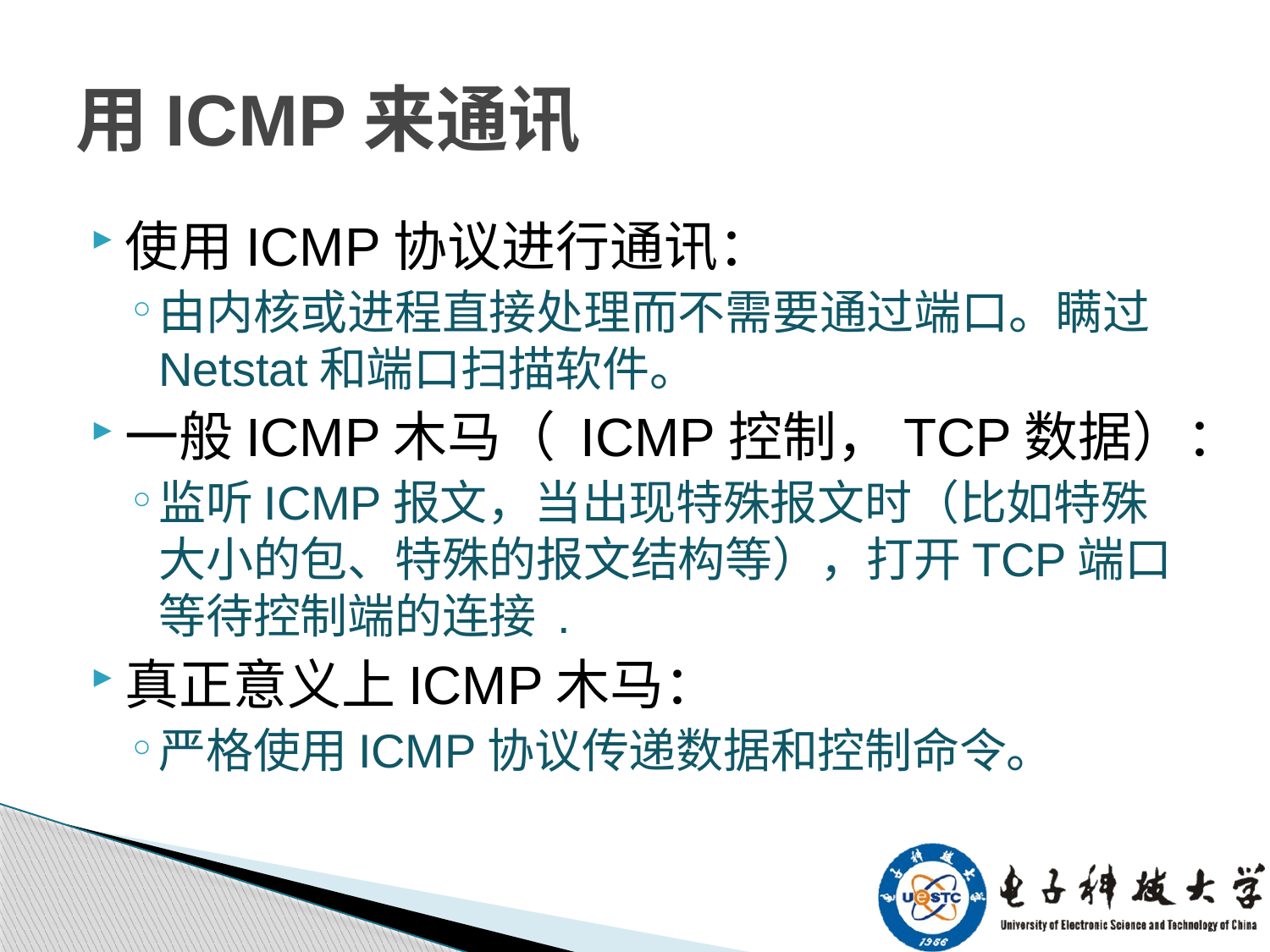

# 用ICMP来通讯
使用ICMP协议进行通讯：
由内核或进程直接处理而不需要通过端口。瞒过Netstat和端口扫描软件。
一般ICMP木马（ ICMP控制，TCP数据）：
监听ICMP报文，当出现特殊报文时（比如特殊大小的包、特殊的报文结构等），打开TCP端口等待控制端的连接 .
真正意义上ICMP木马：
严格使用ICMP协议传递数据和控制命令。
246